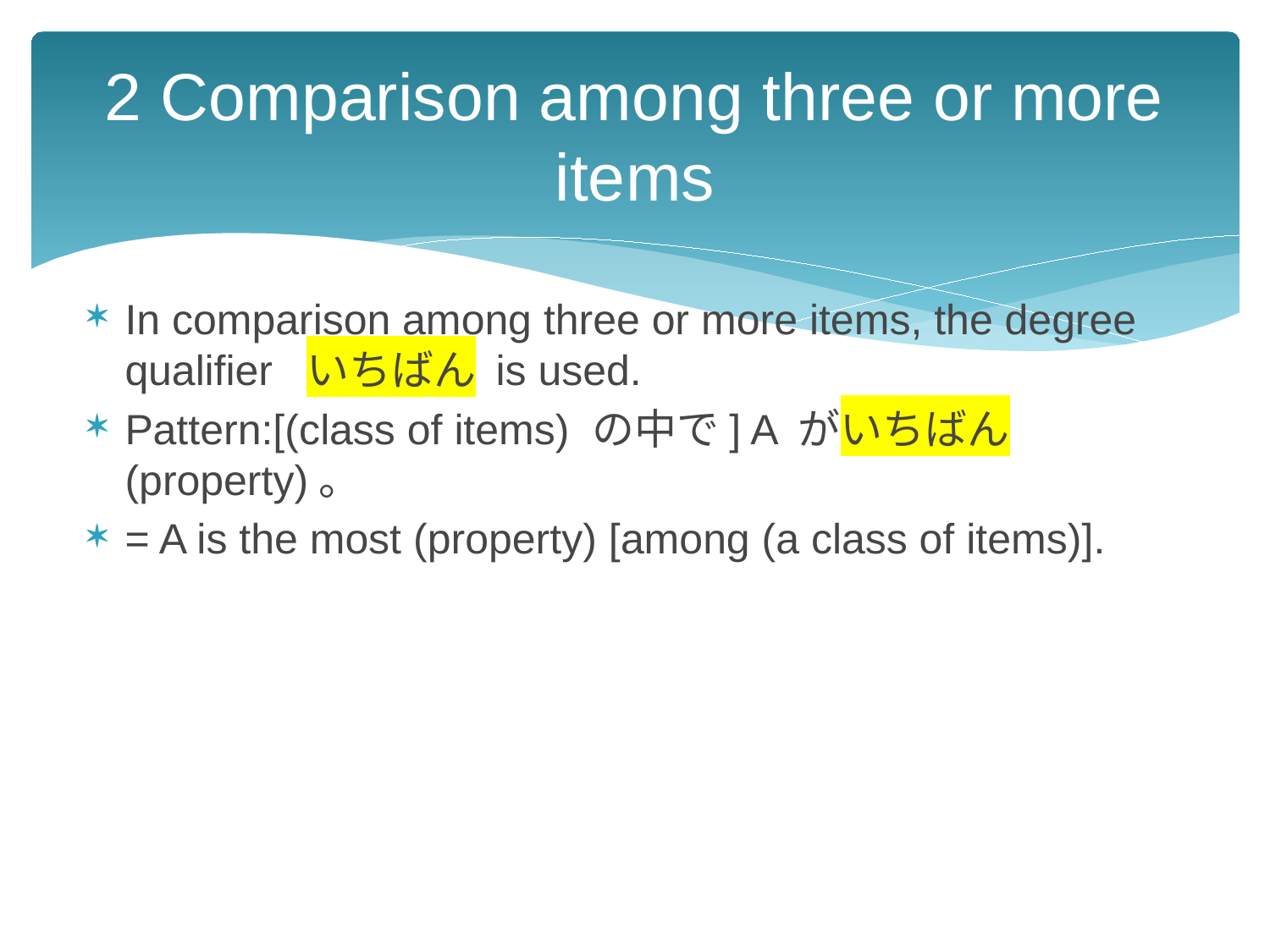

# 2 Comparison among three or more items
In comparison among three or more items, the degree qualifier  いちばん is used.
Pattern:[(class of items) の中で] A がいちばん(property)。
= A is the most (property) [among (a class of items)].